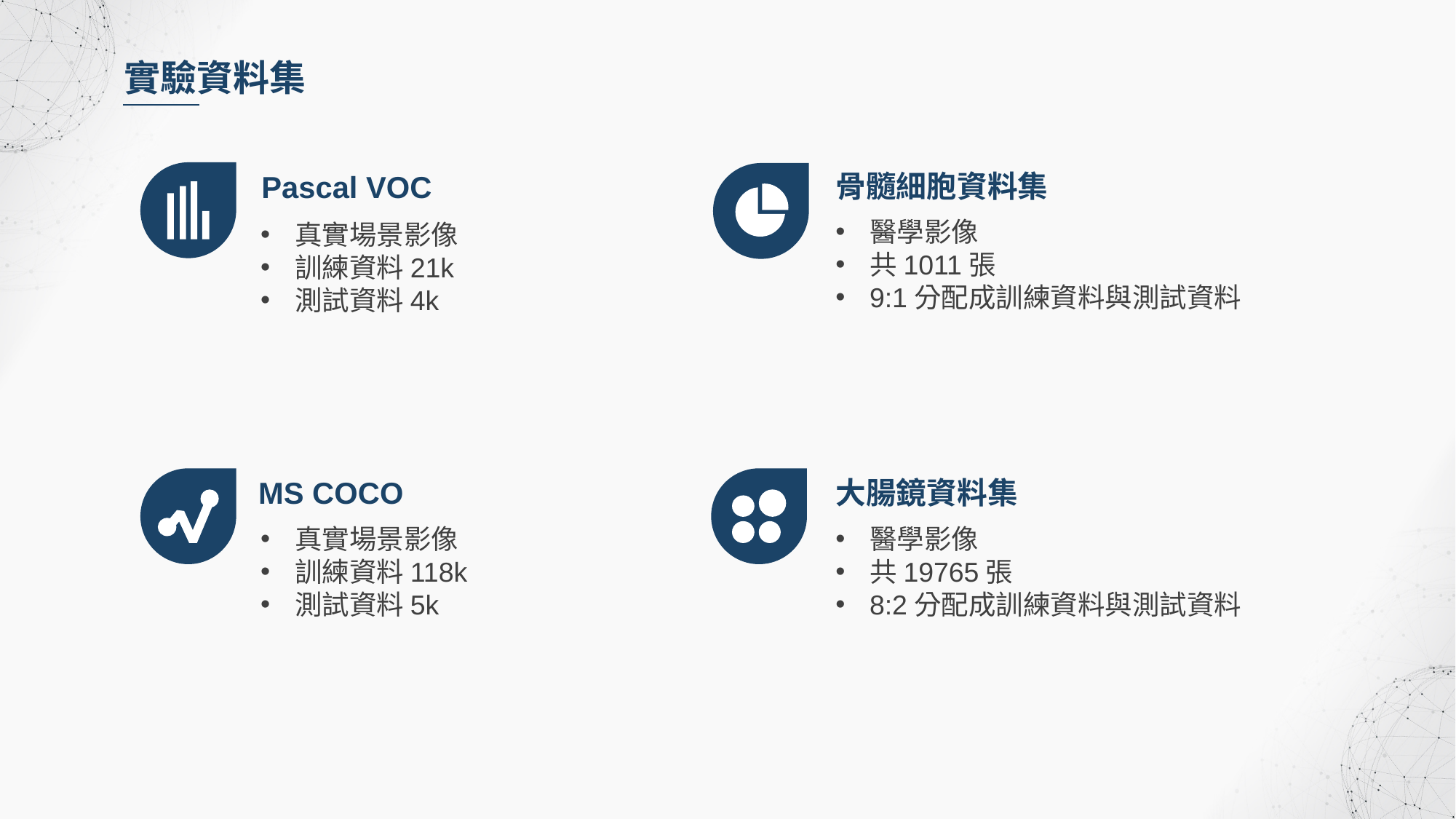

實驗資料集
骨髓細胞資料集

醫學影像
共1011張
9:1分配成訓練資料與測試資料
Pascal VOC

真實場景影像
訓練資料21k
測試資料4k
MS COCO

真實場景影像
訓練資料118k
測試資料5k
大腸鏡資料集

醫學影像
共19765張
8:2分配成訓練資料與測試資料